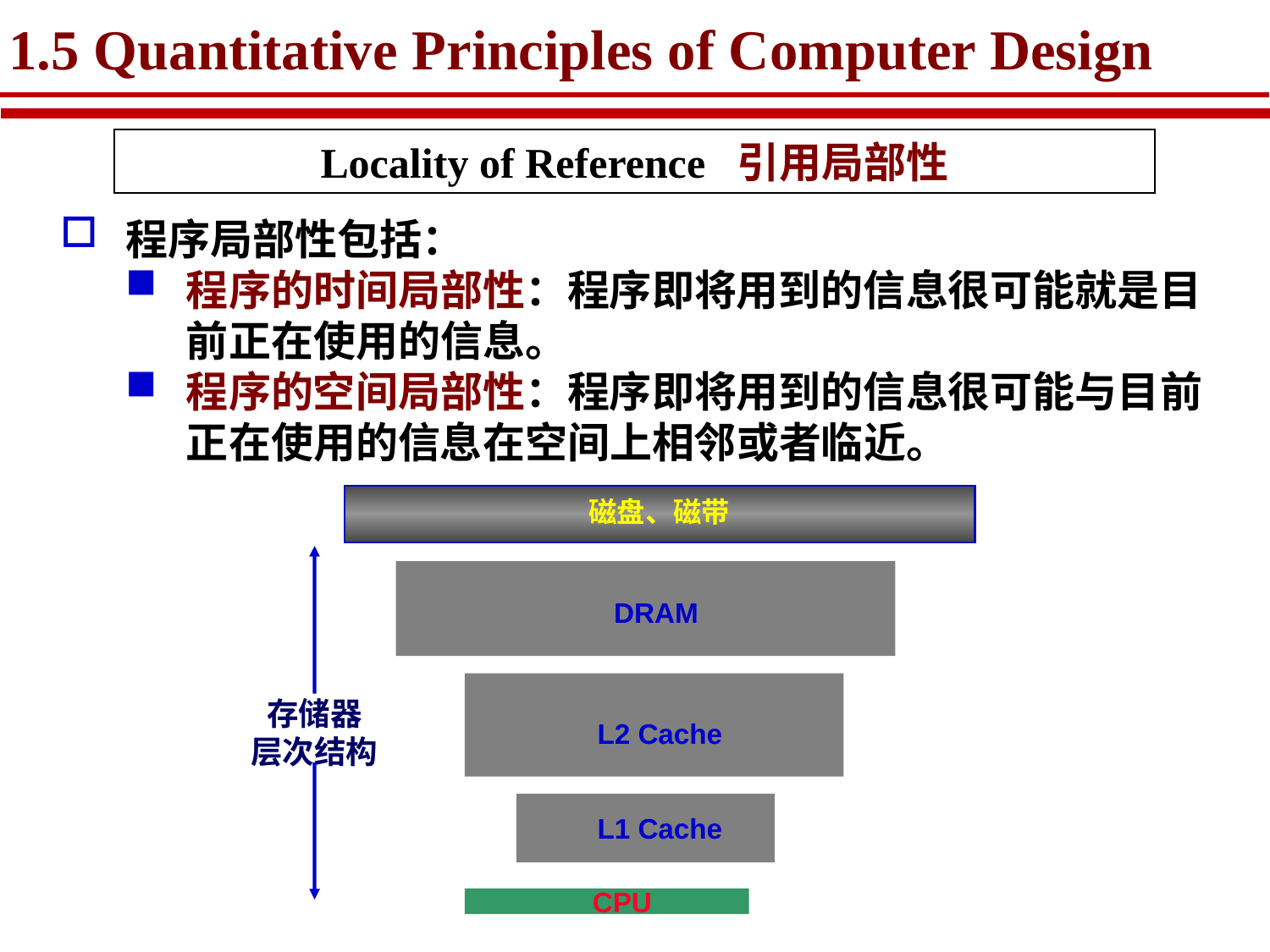

# 1.5 Quantitative Principles of Computer Design
Locality of Reference  引用局部性
程序局部性包括：
程序的时间局部性：程序即将用到的信息很可能就是目前正在使用的信息。
程序的空间局部性：程序即将用到的信息很可能与目前正在使用的信息在空间上相邻或者临近。

磁盘、磁带

DRAM

L2 Cache

L1 Cache
CPU

存储器
层次结构